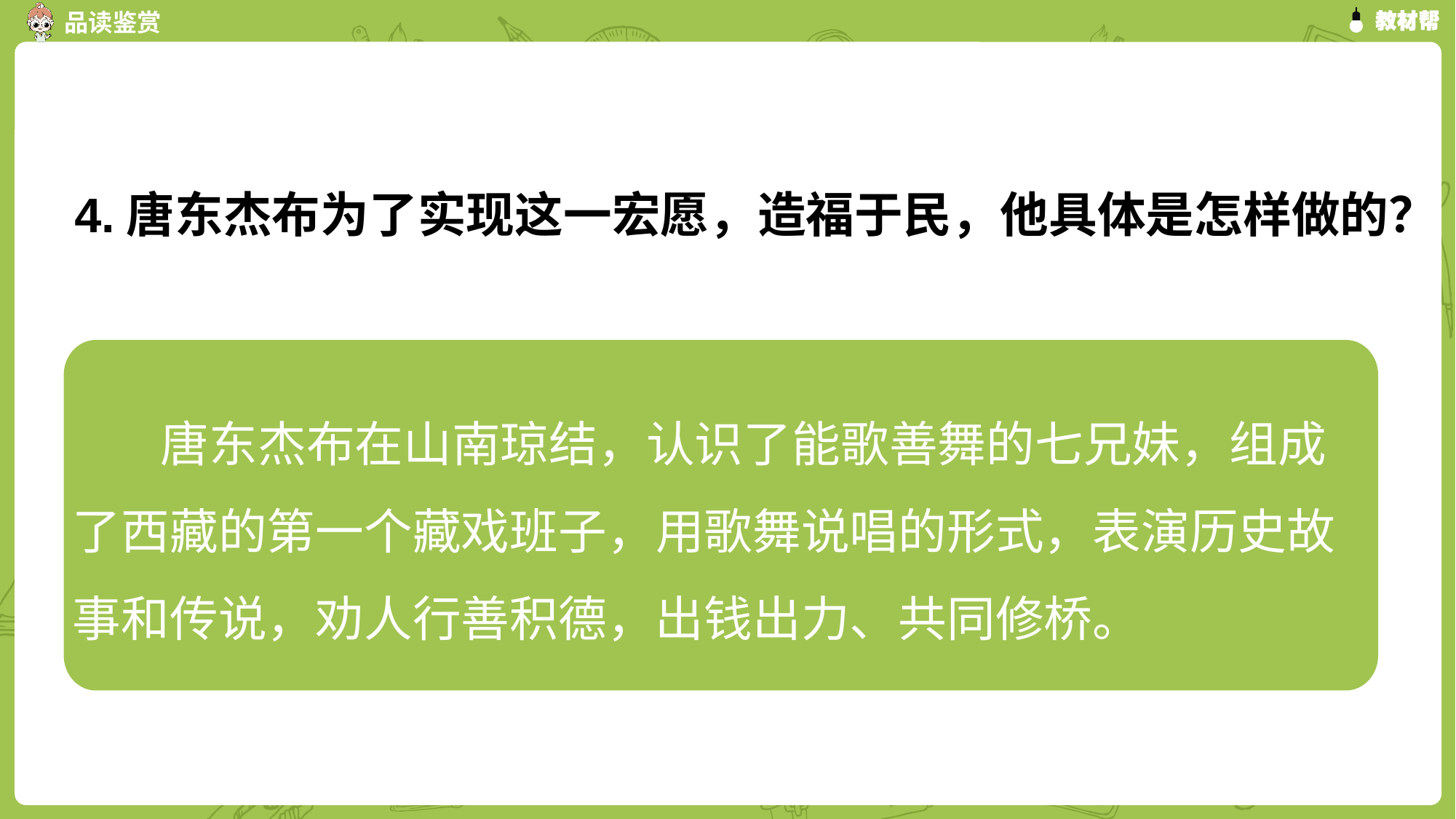

4.唐东杰布为了实现这一宏愿，造福于民，他具体是怎样做的？
  唐东杰布在山南琼结，认识了能歌善舞的七兄妹，组成了西藏的第一个藏戏班子，用歌舞说唱的形式，表演历史故事和传说，劝人行善积德，出钱出力、共同修桥。